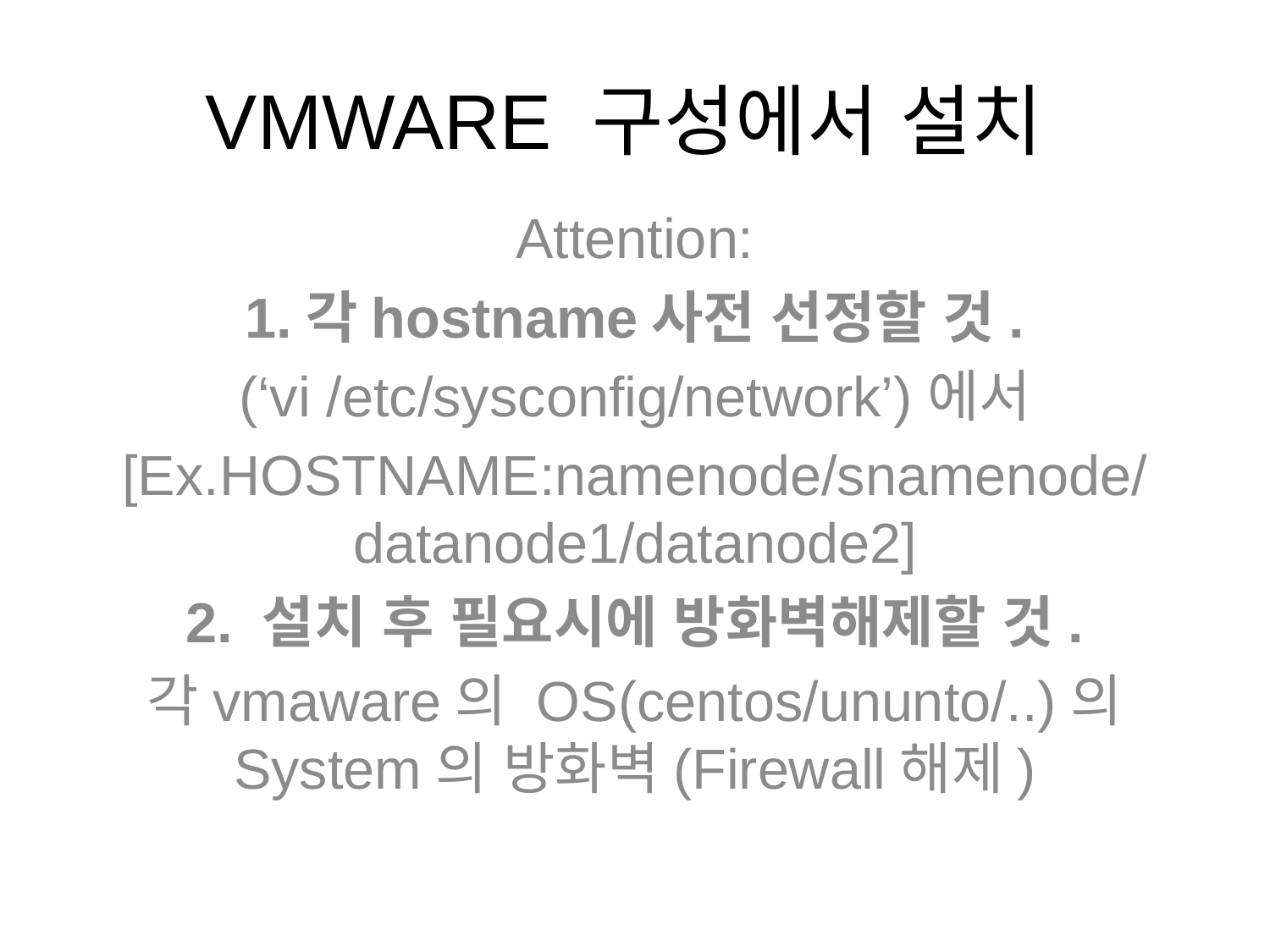

# VMWARE 구성에서 설치
Attention:
1.각hostname사전 선정할 것.
(‘vi /etc/sysconfig/network’)에서
[Ex.HOSTNAME:namenode/snamenode/datanode1/datanode2]
2. 설치 후 필요시에 방화벽해제할 것.
각vmaware의 OS(centos/ununto/..)의 System의 방화벽(Firewall해제)